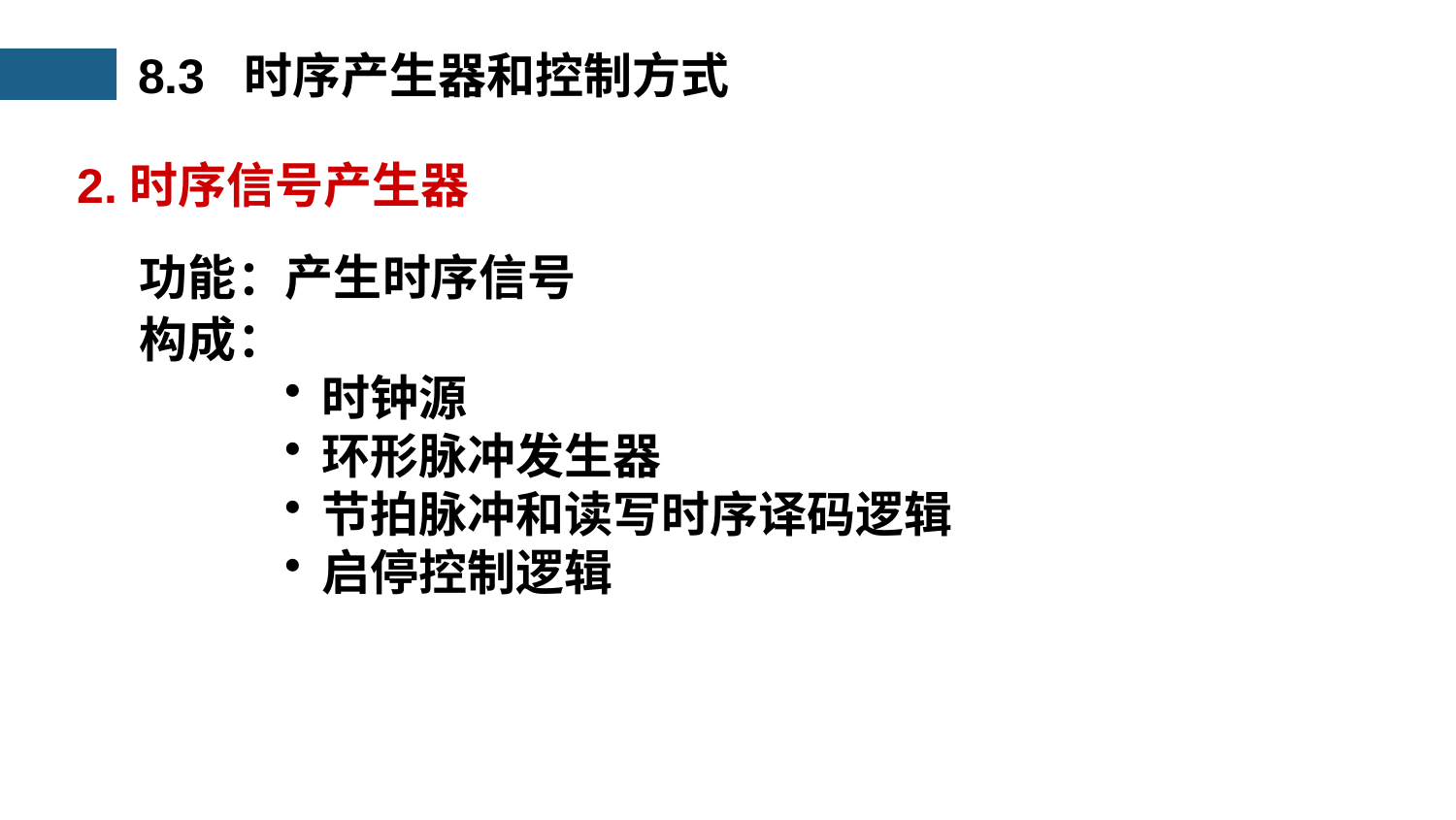

8.3  时序产生器和控制方式
2.时序信号产生器
功能：产生时序信号
构成：
时钟源
环形脉冲发生器
节拍脉冲和读写时序译码逻辑
启停控制逻辑